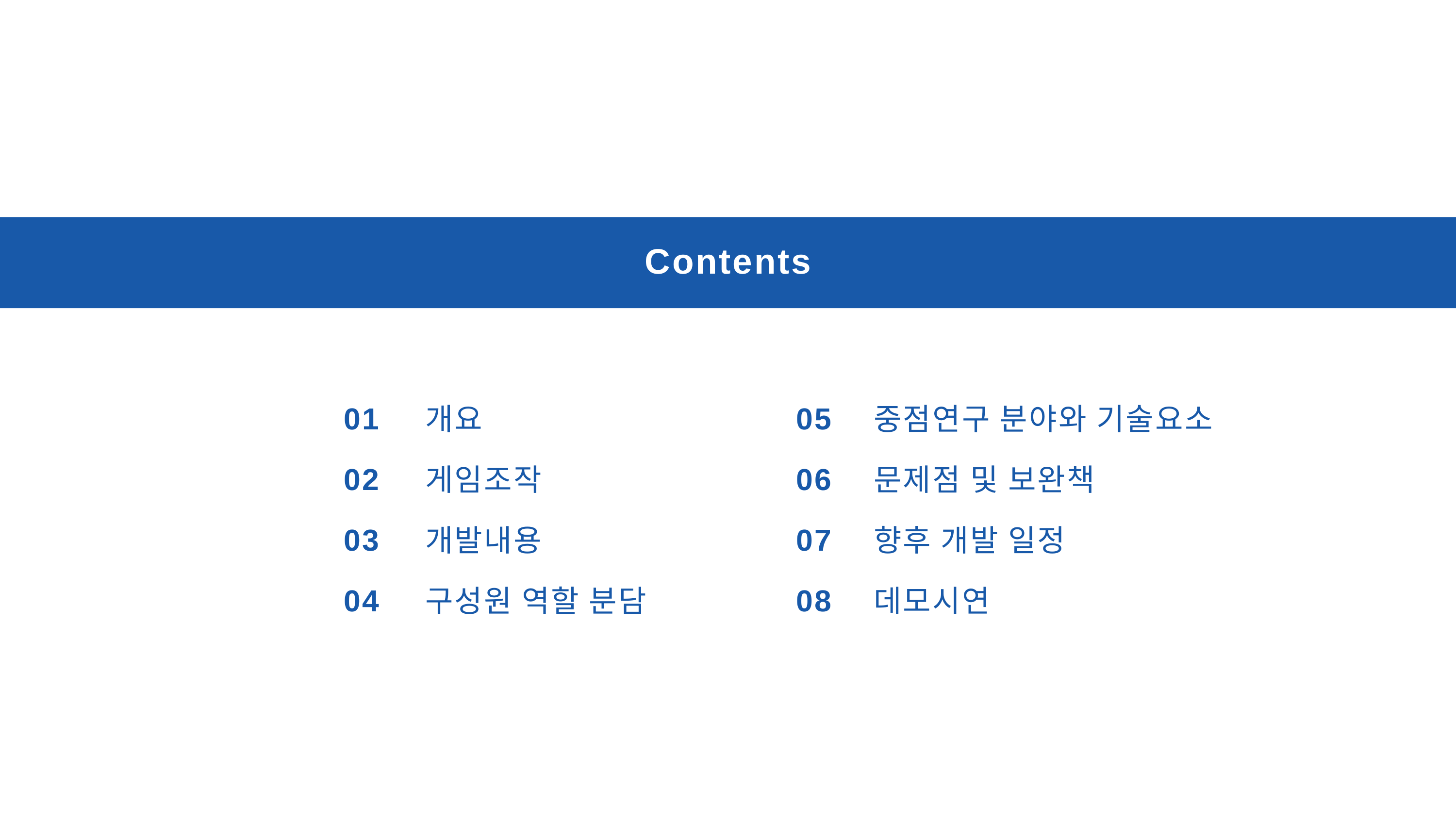

Contents
01
02
03
04
05
06
07
08
개요
게임조작
개발내용
구성원 역할 분담
중점연구 분야와 기술요소
문제점 및 보완책
향후 개발 일정
데모시연